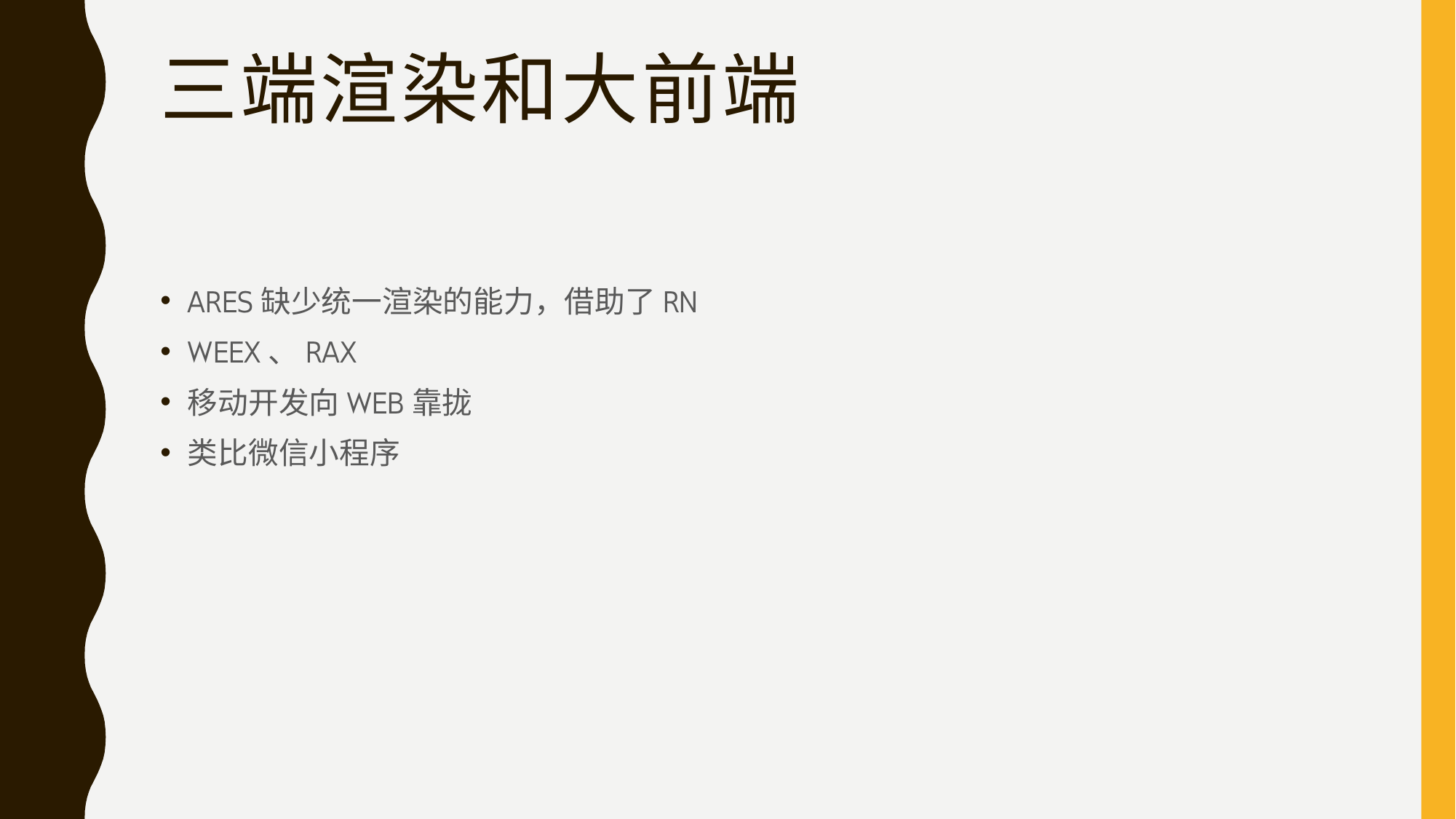

# 三端渲染和大前端
ARES缺少统一渲染的能力，借助了RN
WEEX、RAX
移动开发向WEB靠拢
类比微信小程序